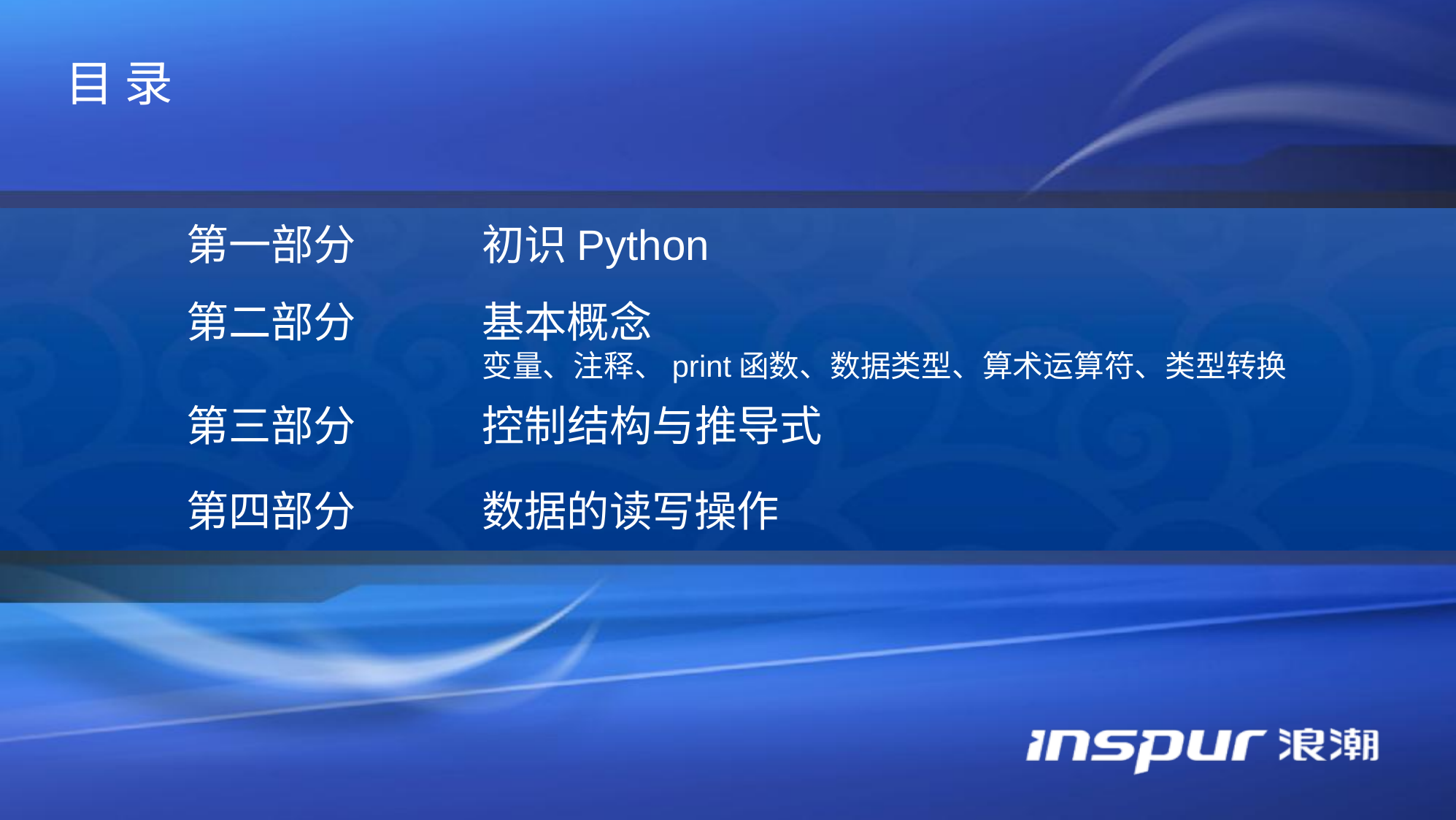

目 录
第一部分
初识Python
第二部分
基本概念
变量、注释、print函数、数据类型、算术运算符、类型转换
第三部分
控制结构与推导式
数据的读写操作
第四部分